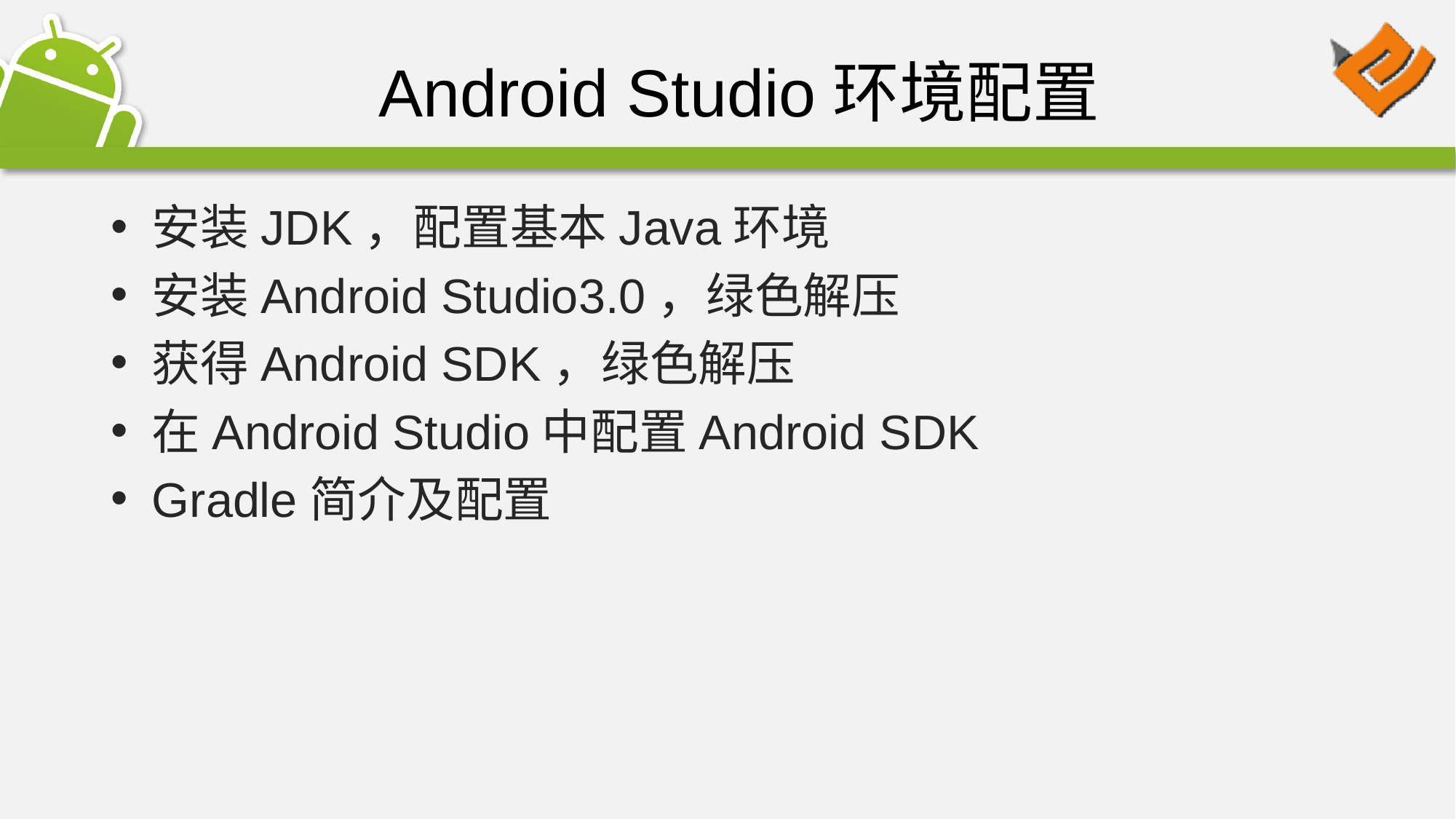

# Android Studio环境配置
安装JDK，配置基本Java环境
安装Android Studio3.0，绿色解压
获得Android SDK，绿色解压
在Android Studio中配置Android SDK
Gradle简介及配置